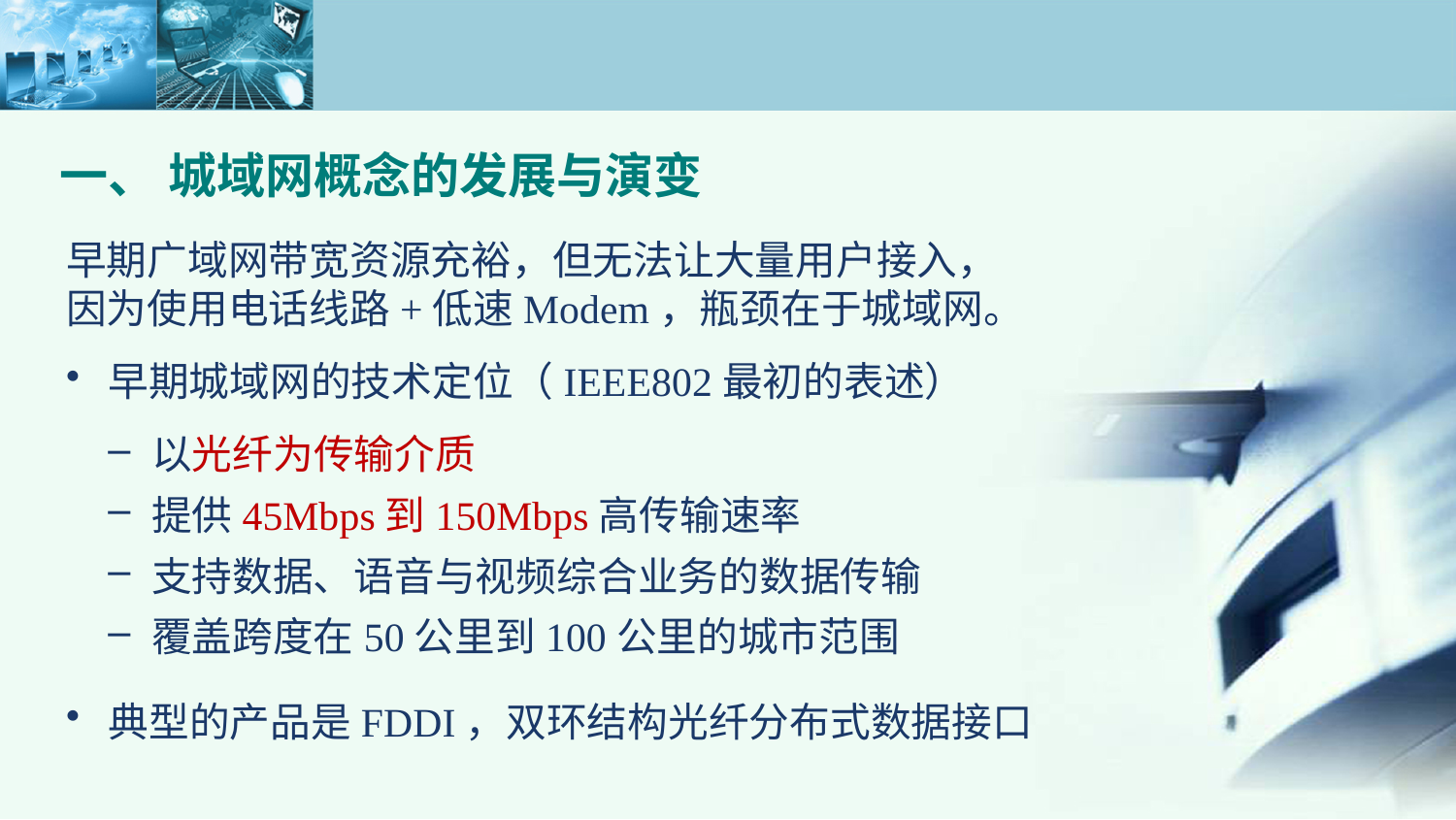

一、 城域网概念的发展与演变
早期广域网带宽资源充裕，但无法让大量用户接入，因为使用电话线路+低速Modem，瓶颈在于城域网。
早期城域网的技术定位（IEEE802最初的表述）
以光纤为传输介质
提供45Mbps到150Mbps高传输速率
支持数据、语音与视频综合业务的数据传输
覆盖跨度在50公里到100公里的城市范围
典型的产品是FDDI，双环结构光纤分布式数据接口